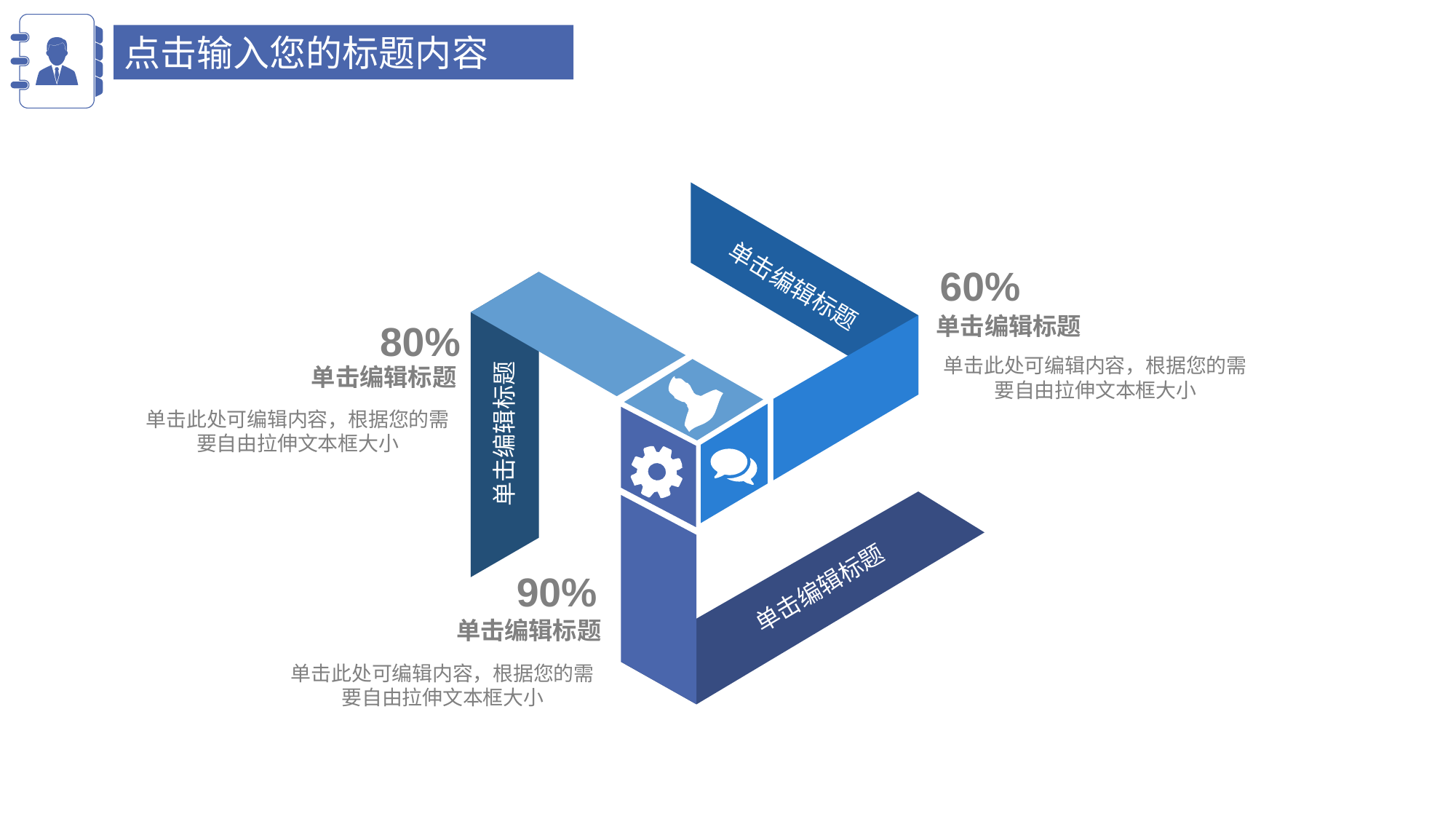

60%
单击编辑标题

单击编辑标题
单击此处可编辑内容，根据您的需要自由拉伸文本框大小
80%

单击编辑标题
单击此处可编辑内容，根据您的需要自由拉伸文本框大小

单击编辑标题

90%
单击编辑标题
单击编辑标题
单击此处可编辑内容，根据您的需要自由拉伸文本框大小